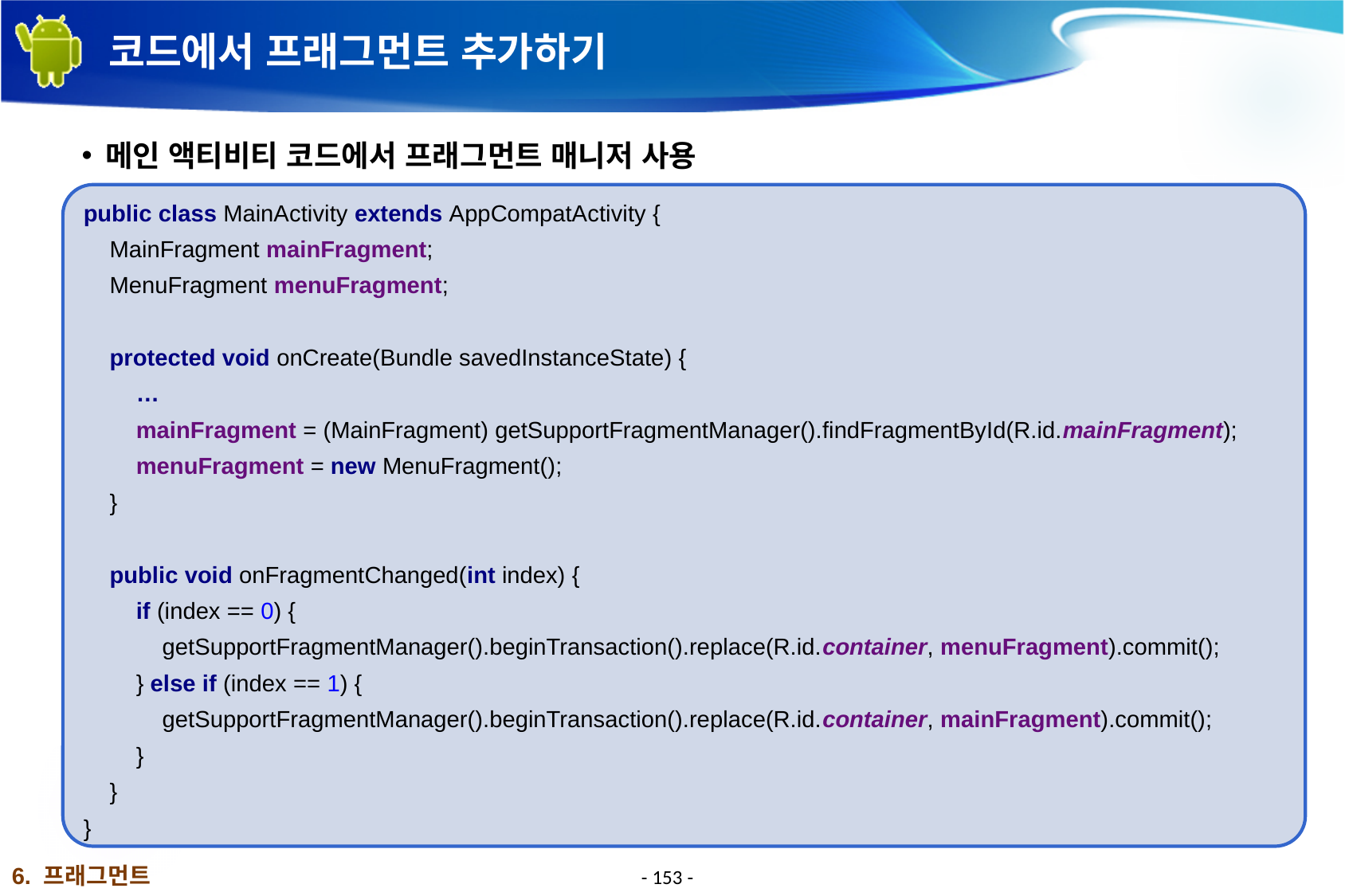

# 코드에서 프래그먼트 추가하기

메인 액티비티 코드에서 프래그먼트 매니저 사용
public class MainActivity extends AppCompatActivity {
    MainFragment mainFragment;
    MenuFragment menuFragment;
    protected void onCreate(Bundle savedInstanceState) {
        …
        mainFragment = (MainFragment) getSupportFragmentManager().findFragmentById(R.id.mainFragment);
        menuFragment = new MenuFragment();
    }
    public void onFragmentChanged(int index) {
        if (index == 0) {
            getSupportFragmentManager().beginTransaction().replace(R.id.container, menuFragment).commit();
        } else if (index == 1) {
            getSupportFragmentManager().beginTransaction().replace(R.id.container, mainFragment).commit();
        }
    }
}
6. 프래그먼트